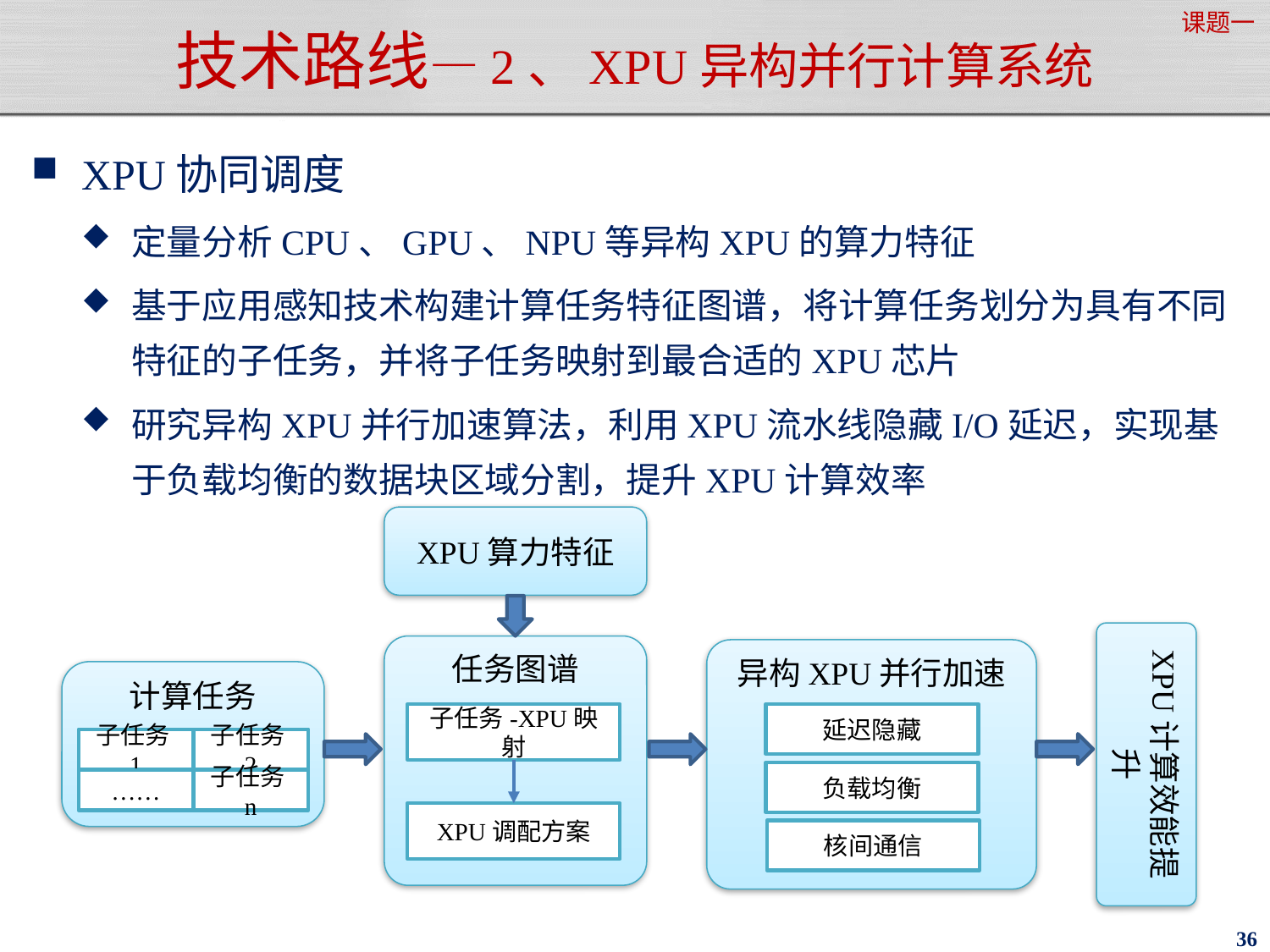

课题一
# 技术路线—2、XPU异构并行计算系统
XPU协同调度
定量分析CPU、GPU、NPU等异构XPU的算力特征
基于应用感知技术构建计算任务特征图谱，将计算任务划分为具有不同特征的子任务，并将子任务映射到最合适的XPU芯片
研究异构XPU并行加速算法，利用XPU流水线隐藏I/O延迟，实现基于负载均衡的数据块区域分割，提升XPU计算效率
XPU算力特征

XPU计算效能提升
任务图谱
异构XPU并行加速
计算任务
延迟隐藏
子任务-XPU映射
子任务1
子任务2

负载均衡
……
子任务n
XPU调配方案
核间通信
36